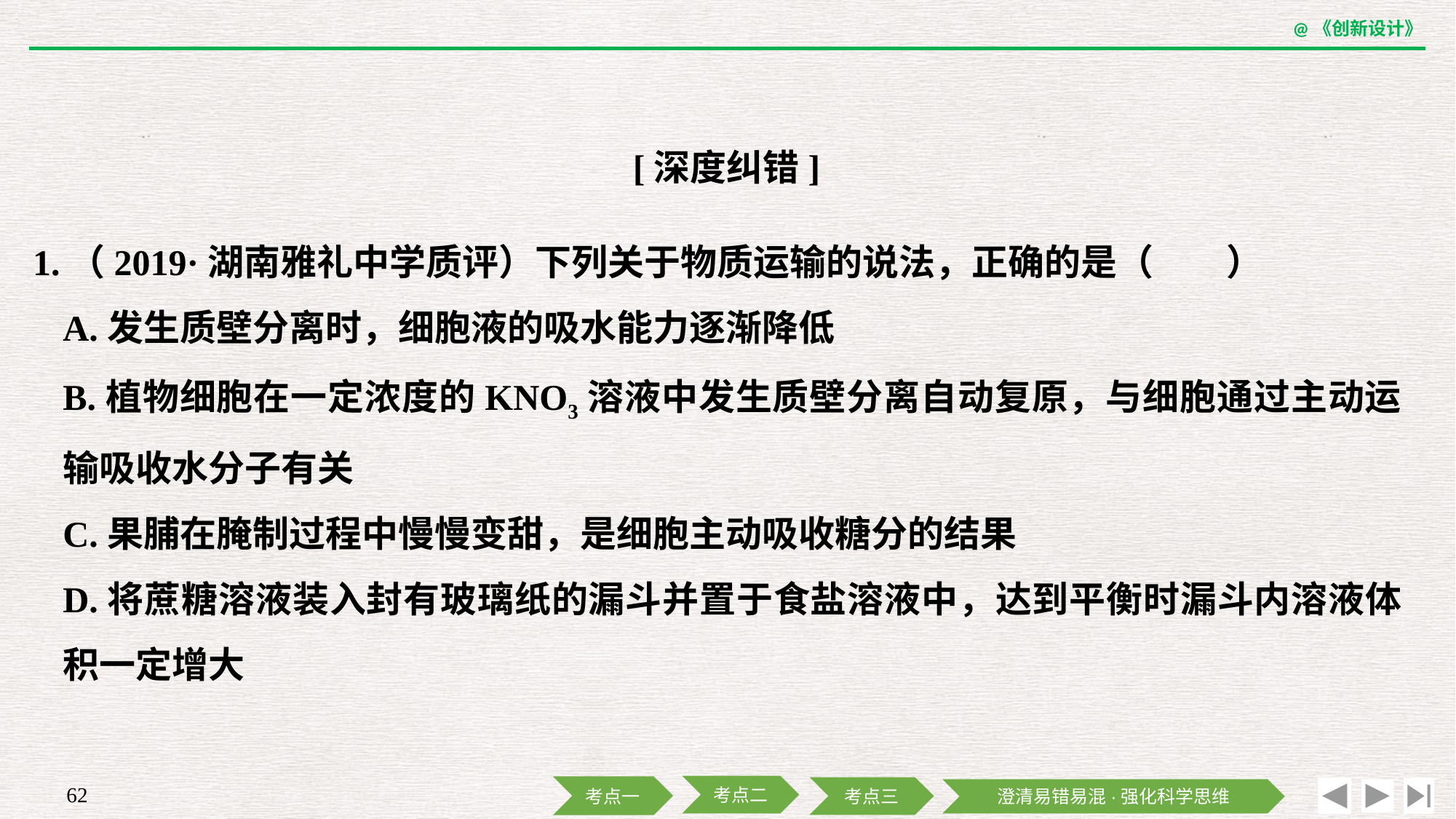

[深度纠错]
1.（2019·湖南雅礼中学质评）下列关于物质运输的说法，正确的是（　　）
	A.发生质壁分离时，细胞液的吸水能力逐渐降低
	B.植物细胞在一定浓度的KNO3溶液中发生质壁分离自动复原，与细胞通过主动运输吸收水分子有关
	C.果脯在腌制过程中慢慢变甜，是细胞主动吸收糖分的结果
	D.将蔗糖溶液装入封有玻璃纸的漏斗并置于食盐溶液中，达到平衡时漏斗内溶液体积一定增大